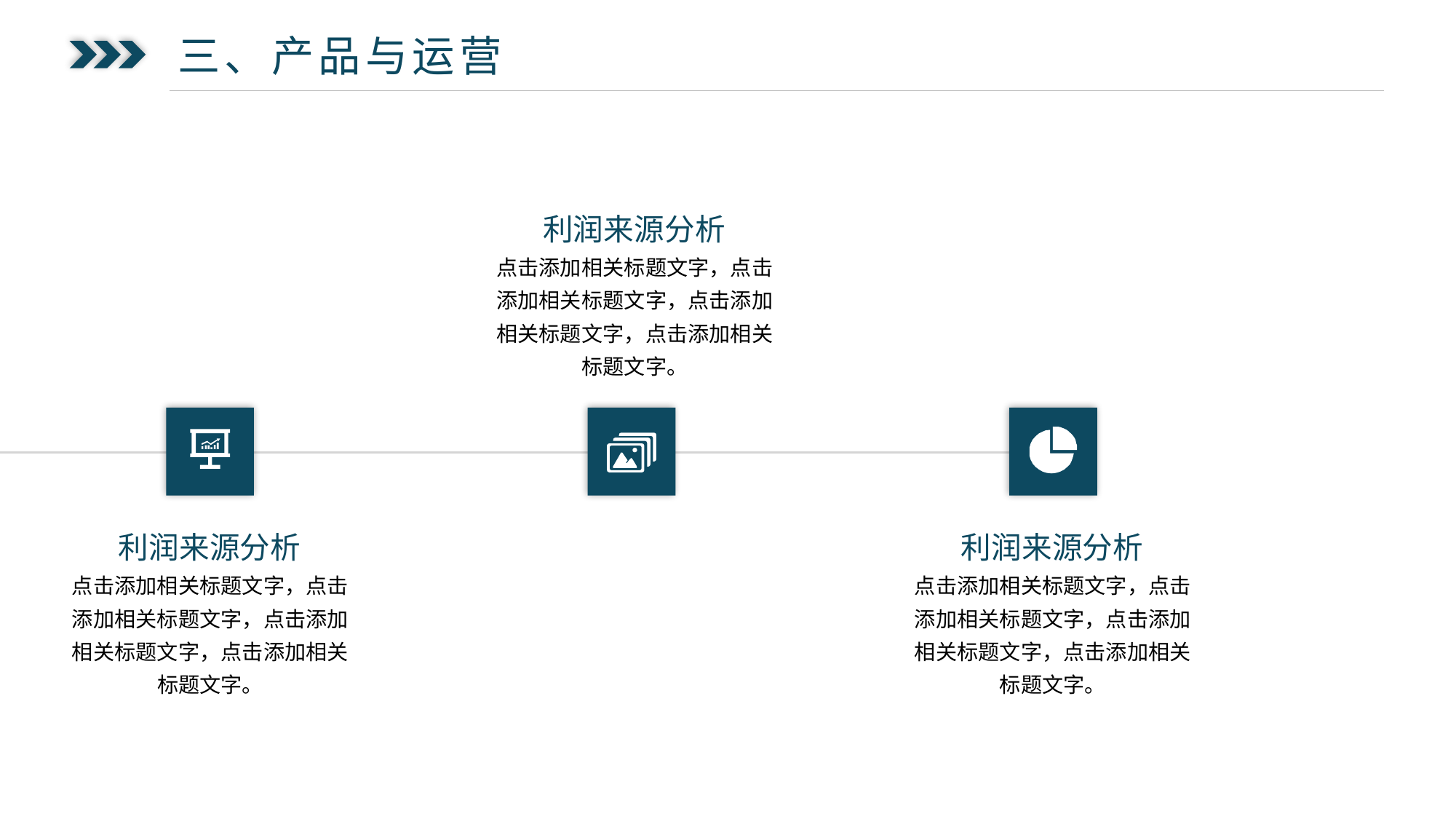

三、产品与运营

利润来源分析
点击添加相关标题文字，点击添加相关标题文字，点击添加相关标题文字，点击添加相关标题文字。

利润来源分析
点击添加相关标题文字，点击添加相关标题文字，点击添加相关标题文字，点击添加相关标题文字。
利润来源分析
点击添加相关标题文字，点击添加相关标题文字，点击添加相关标题文字，点击添加相关标题文字。